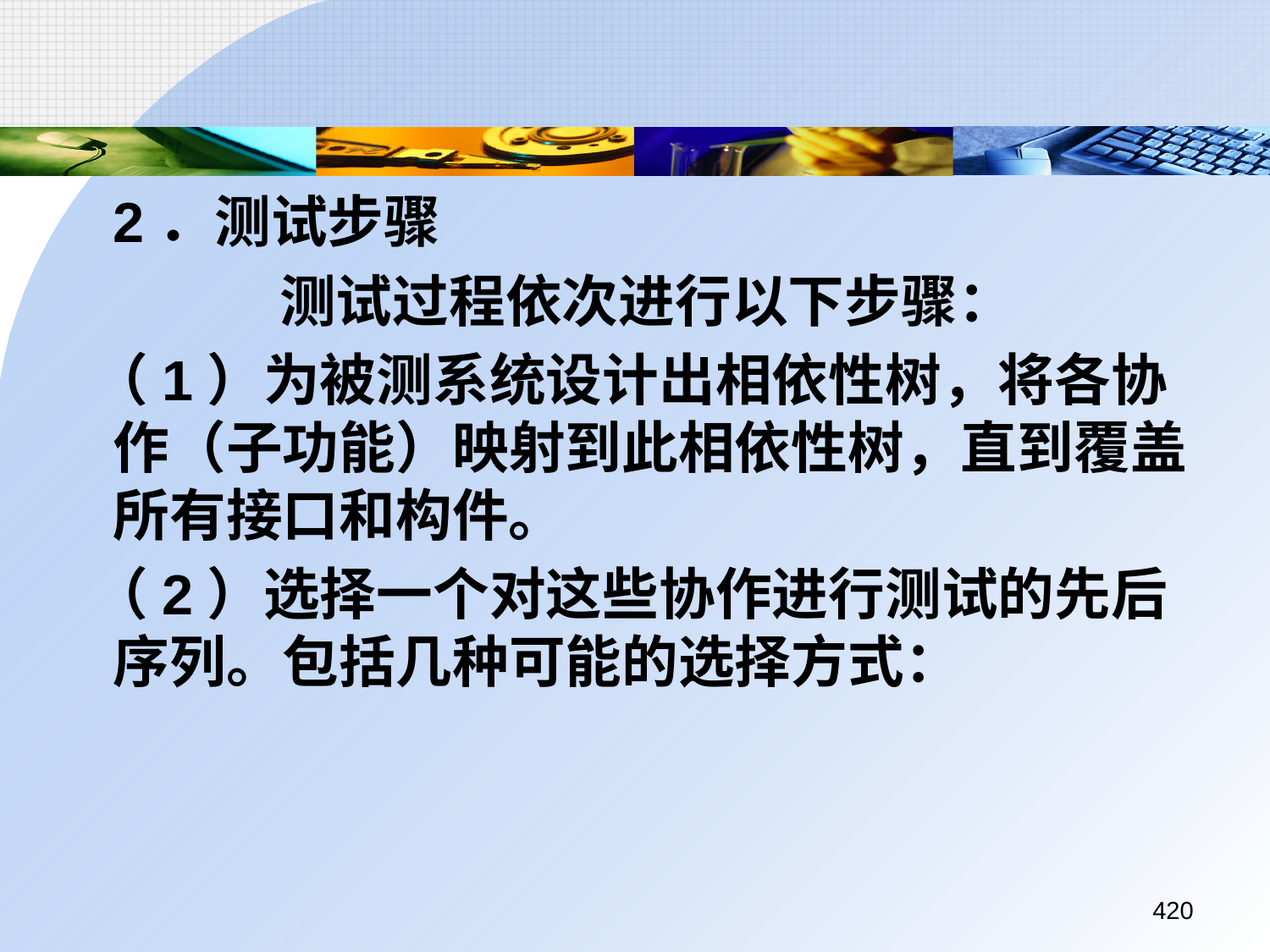

2．测试步骤
		  测试过程依次进行以下步骤：
 （1）为被测系统设计出相依性树，将各协作（子功能）映射到此相依性树，直到覆盖所有接口和构件。
 （2）选择一个对这些协作进行测试的先后序列。包括几种可能的选择方式：

420